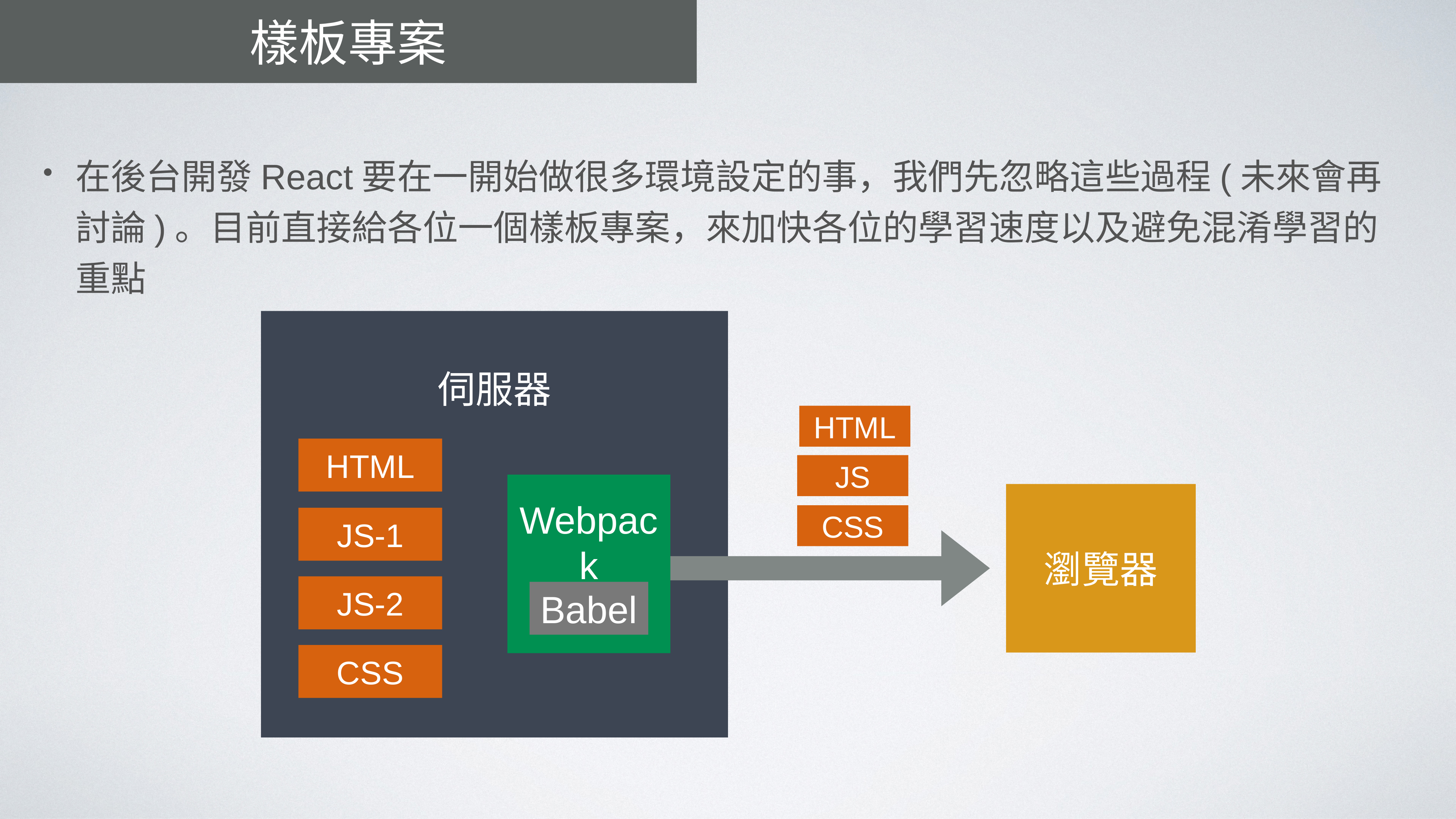

18
# 樣板專案
在後台開發React要在一開始做很多環境設定的事，我們先忽略這些過程(未來會再討論)。目前直接給各位一個樣板專案，來加快各位的學習速度以及避免混淆學習的重點
伺服器

HTML
JS
CSS
HTML
Webpack

瀏覽器
JS-1

JS-2
Babel
CSS